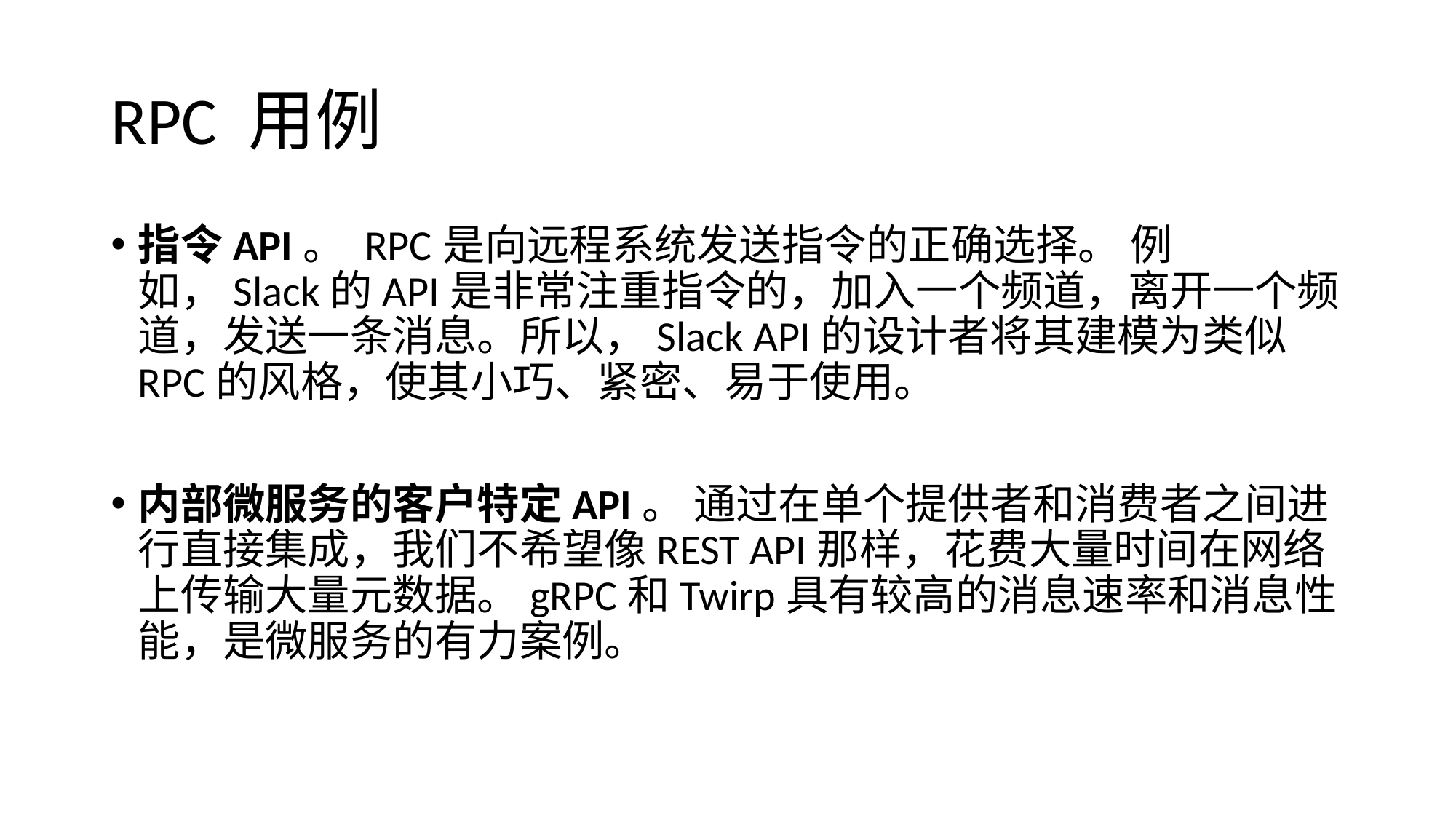

# RPC 用例
指令API。 RPC是向远程系统发送指令的正确选择。 例如，Slack的API是非常注重指令的，加入一个频道，离开一个频道，发送一条消息。所以，Slack API的设计者将其建模为类似RPC的风格，使其小巧、紧密、易于使用。

内部微服务的客户特定API。 通过在单个提供者和消费者之间进行直接集成，我们不希望像REST API那样，花费大量时间在网络上传输大量元数据。gRPC和Twirp具有较高的消息速率和消息性能，是微服务的有力案例。